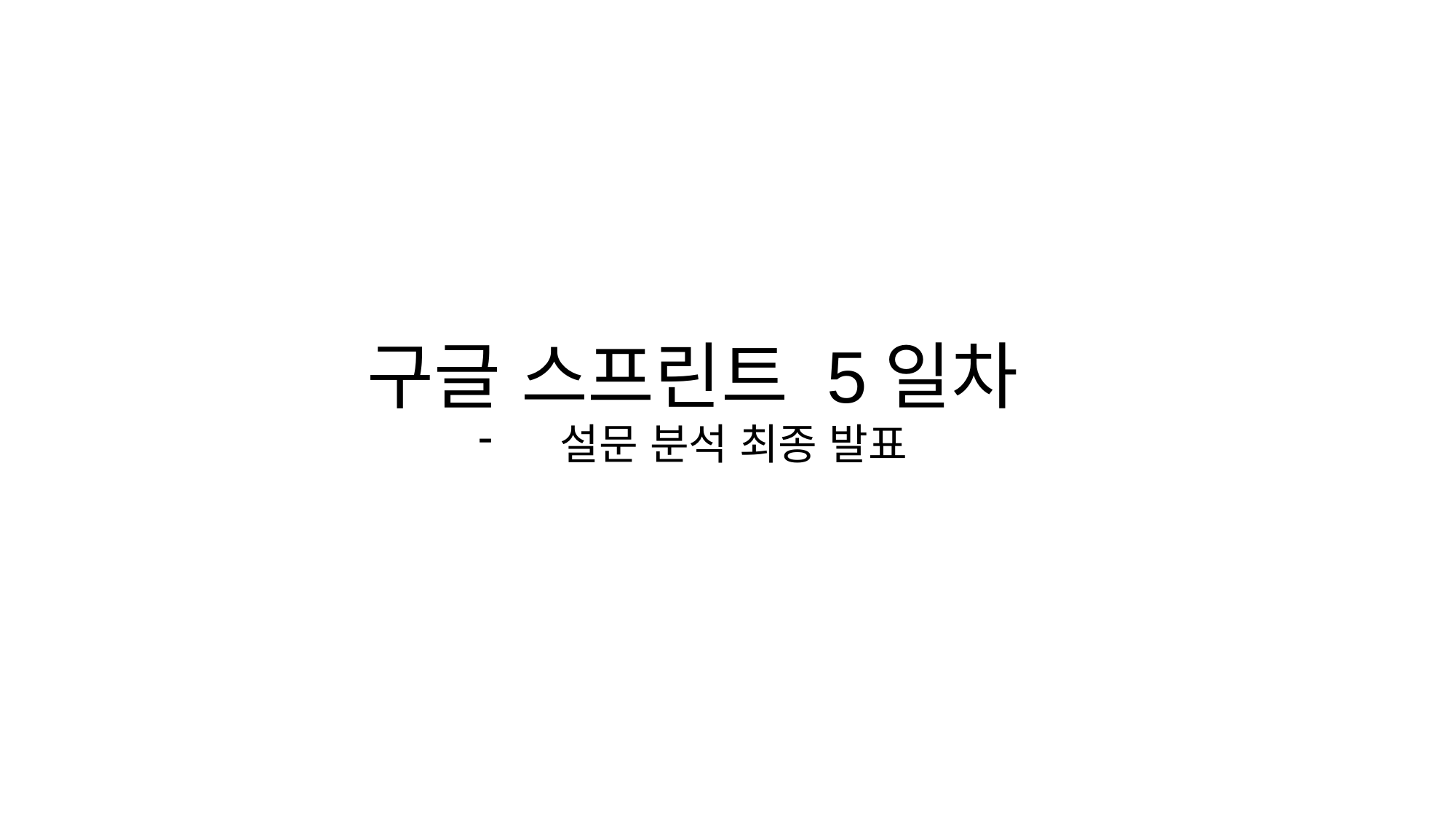

구글 스프린트 5일차
설문 분석 최종 발표